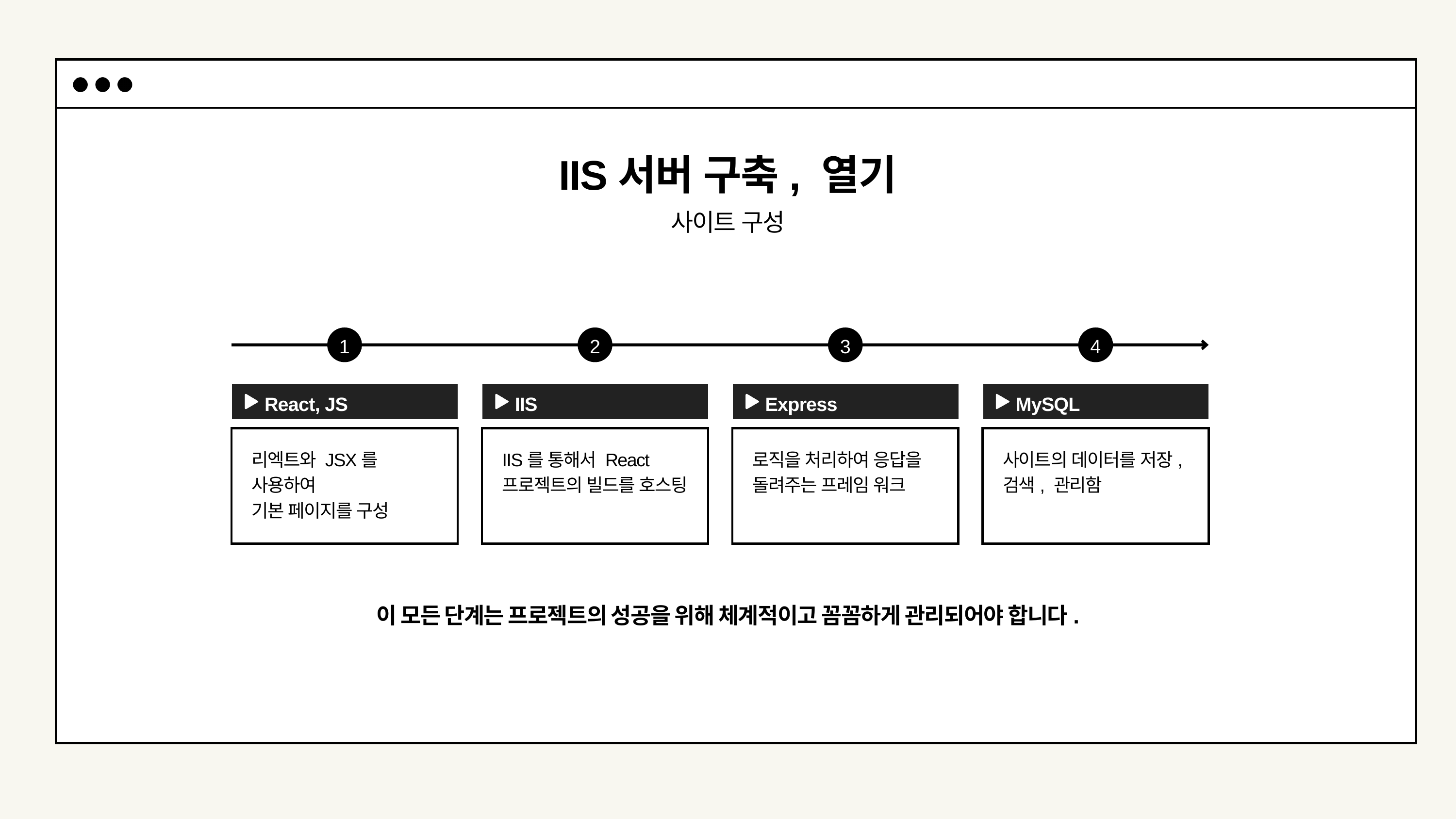

IIS서버 구축, 열기
사이트 구성

1
2
3
4

React, JS
IIS
Express
MySQL

리엑트와 JSX를 사용하여
기본 페이지를 구성
IIS를 통해서 React프로젝트의 빌드를 호스팅
로직을 처리하여 응답을 돌려주는 프레임 워크
사이트의 데이터를 저장, 검색, 관리함
이 모든 단계는 프로젝트의 성공을 위해 체계적이고 꼼꼼하게 관리되어야 합니다.